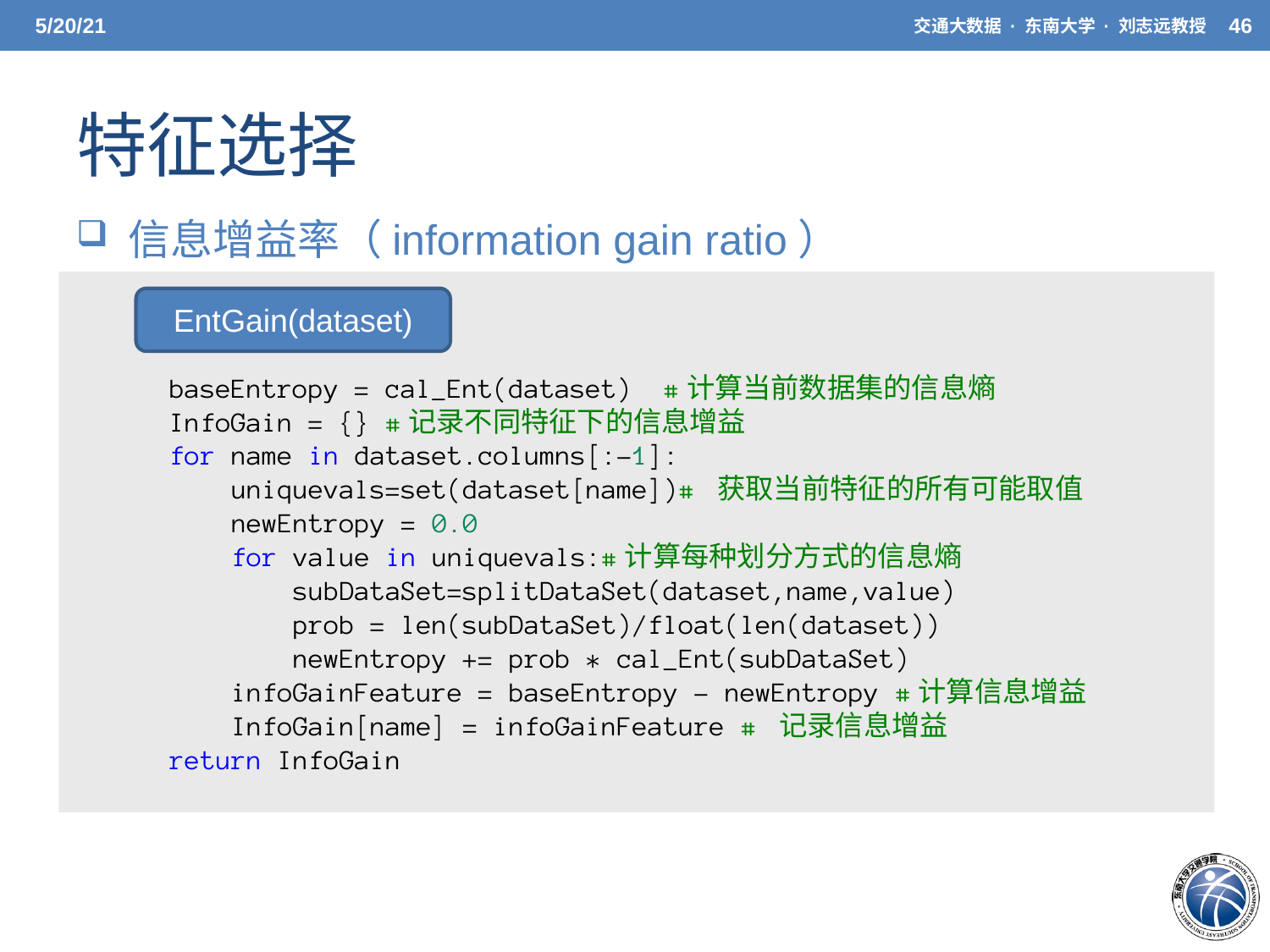

5/20/21
交通大数据 · 东南大学 · 刘志远教授
46
# 特征选择
 信息增益率（information gain ratio）

EntGain(dataset)
    baseEntropy = cal_Ent(dataset)  #计算当前数据集的信息熵
    InfoGain = {} #记录不同特征下的信息增益
    for name in dataset.columns[:-1]:
        uniquevals=set(dataset[name])# 获取当前特征的所有可能取值
        newEntropy = 0.0
        for value in uniquevals:#计算每种划分方式的信息熵
            subDataSet=splitDataSet(dataset,name,value)
            prob = len(subDataSet)/float(len(dataset))
            newEntropy += prob * cal_Ent(subDataSet)
        infoGainFeature = baseEntropy - newEntropy #计算信息增益
        InfoGain[name] = infoGainFeature # 记录信息增益
    return InfoGain